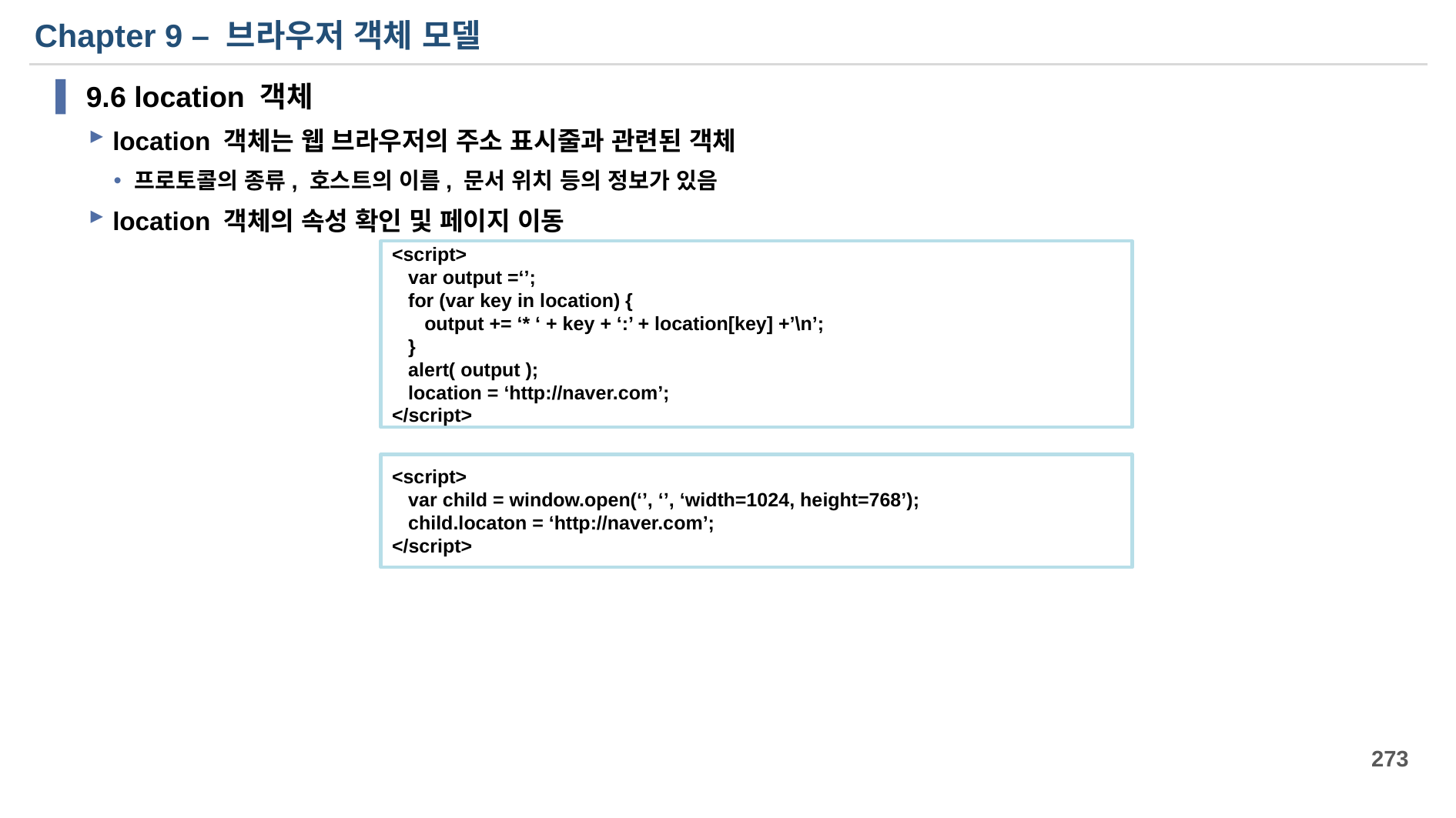

# Chapter 9 – 브라우저 객체 모델
9.6 location 객체
location 객체는 웹 브라우저의 주소 표시줄과 관련된 객체
프로토콜의 종류, 호스트의 이름, 문서 위치 등의 정보가 있음
location 객체의 속성 확인 및 페이지 이동

<script>
   var output =‘’;
   for (var key in location) {
      output += ‘* ‘ + key + ‘:’ + location[key] +’\n’;
   }
   alert( output );
   location = ‘http://naver.com’;
</script>
<script>
   var child = window.open(‘’, ‘’, ‘width=1024, height=768’);
   child.locaton = ‘http://naver.com’;
</script>
273